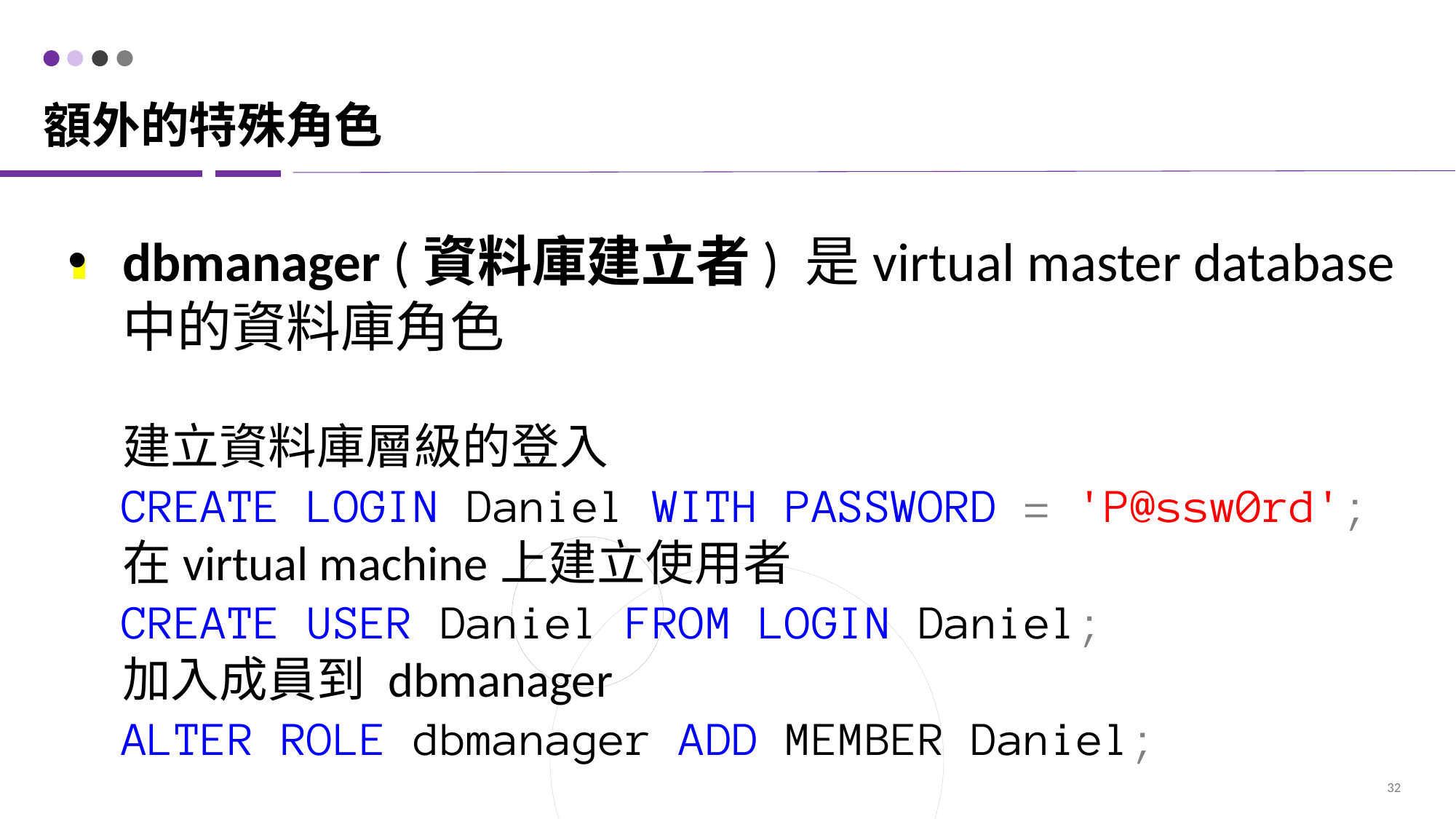

# 額外的特殊角色

dbmanager (資料庫建立者) 是virtual master database中的資料庫角色

建立資料庫層級的登入
CREATE LOGIN Daniel WITH PASSWORD = 'P@ssw0rd';
在virtual machine上建立使用者
CREATE USER Daniel FROM LOGIN Daniel;
加入成員到 dbmanager
ALTER ROLE dbmanager ADD MEMBER Daniel;
32